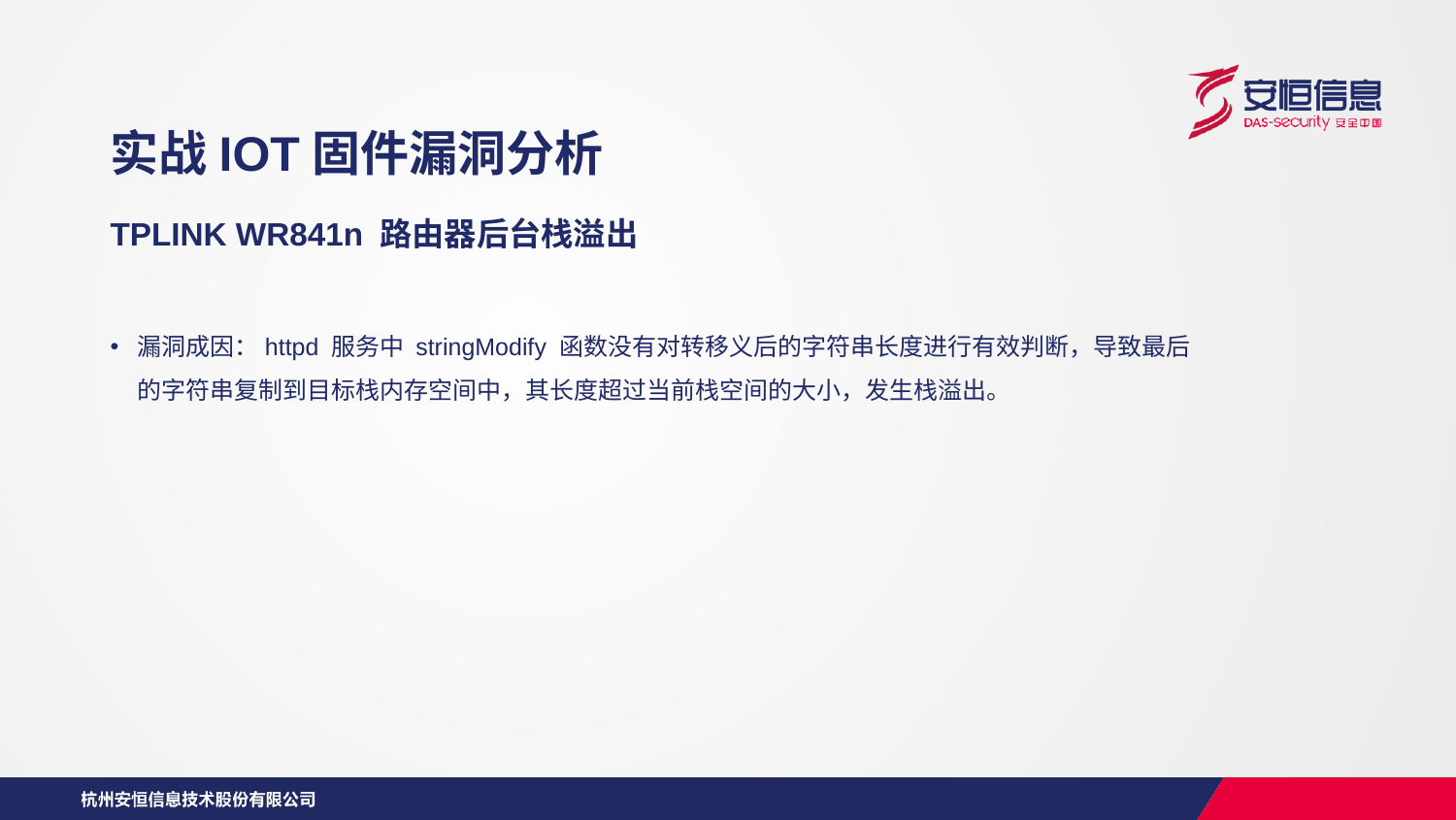

实战IOT固件漏洞分析
TPLINK WR841n 路由器后台栈溢出
漏洞成因：httpd 服务中 stringModify 函数没有对转移义后的字符串长度进行有效判断，导致最后的字符串复制到目标栈内存空间中，其长度超过当前栈空间的大小，发生栈溢出。